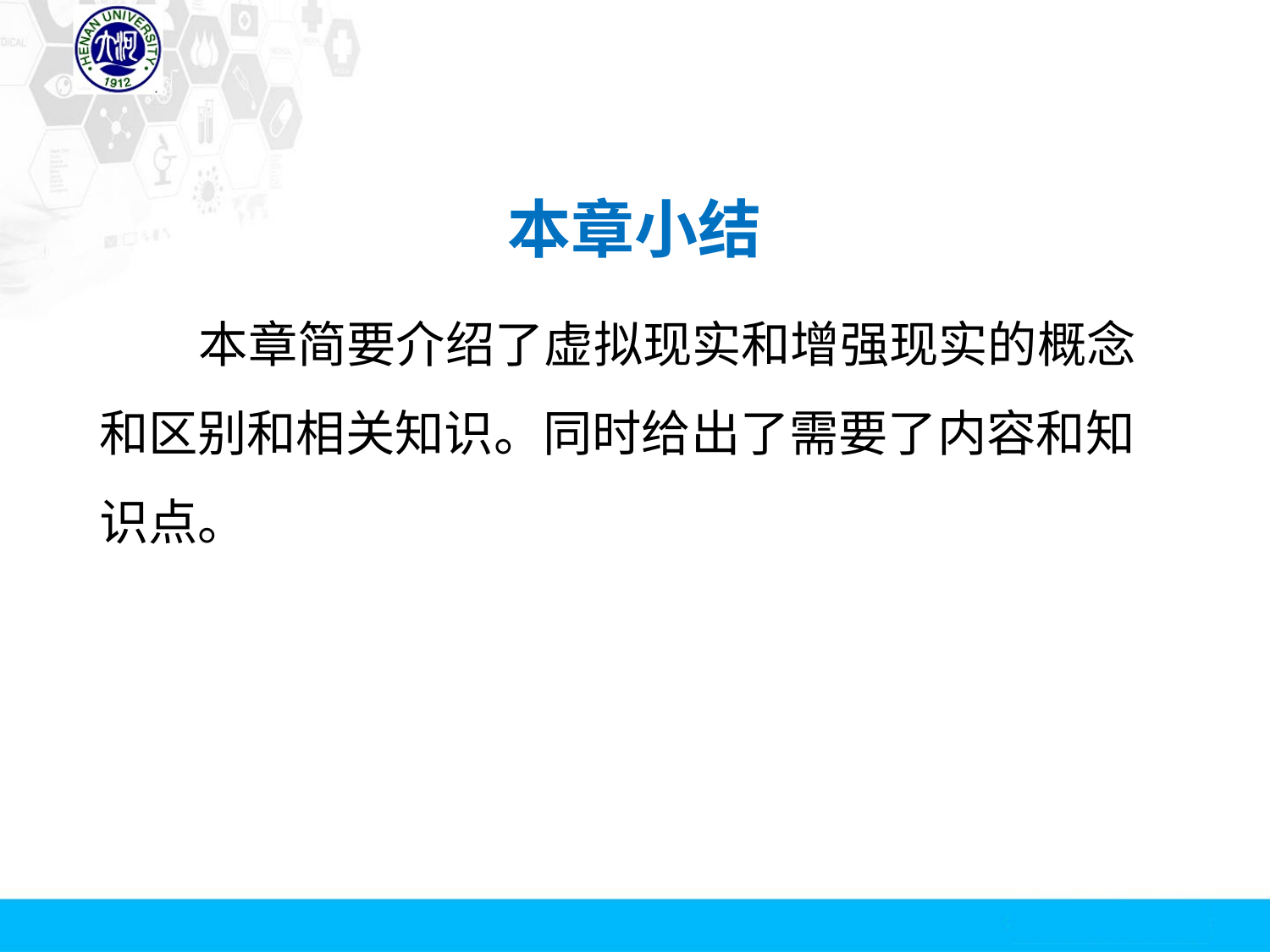

本章小结
        本章简要介绍了虚拟现实和增强现实的概念和区别和相关知识。同时给出了需要了内容和知识点。